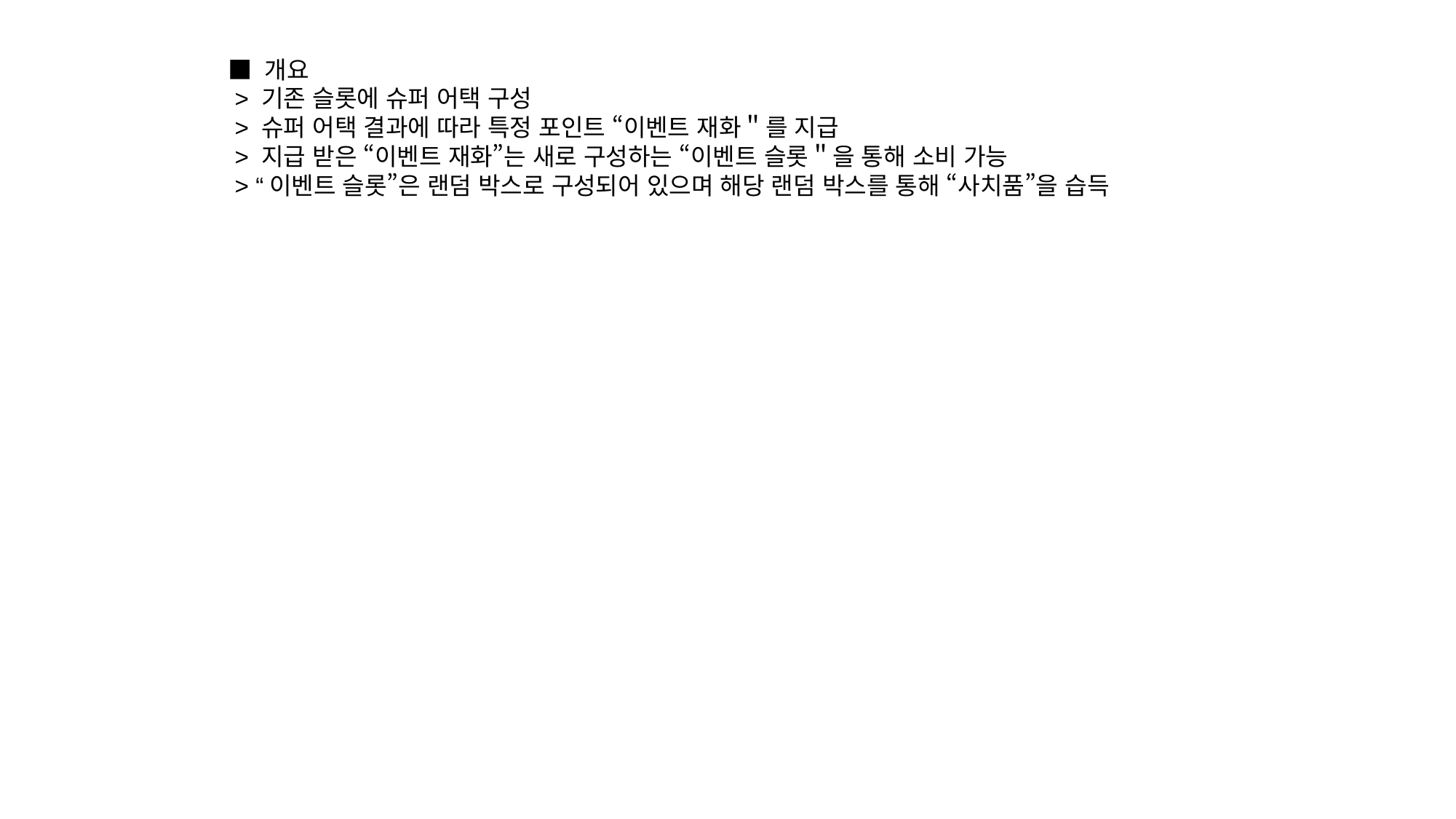

■ 개요
 > 기존 슬롯에 슈퍼 어택 구성
 > 슈퍼 어택 결과에 따라 특정 포인트 “이벤트 재화＂를 지급
 > 지급 받은 “이벤트 재화”는 새로 구성하는 “이벤트 슬롯＂을 통해 소비 가능
 > “이벤트 슬롯”은 랜덤 박스로 구성되어 있으며 해당 랜덤 박스를 통해 “사치품”을 습득